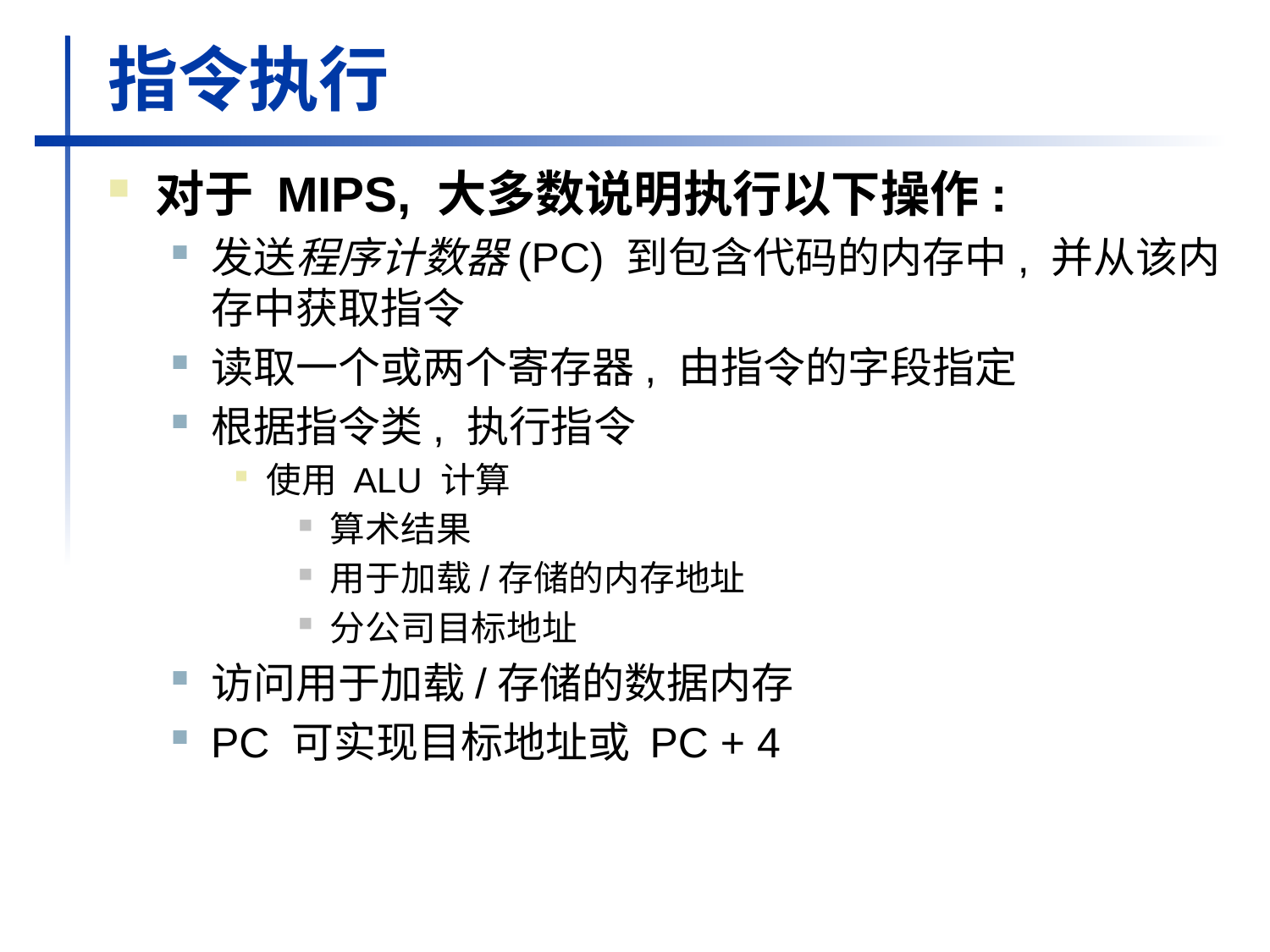

# 指令执行
对于 MIPS, 大多数说明执行以下操作:
发送程序计数器(PC) 到包含代码的内存中, 并从该内存中获取指令
读取一个或两个寄存器, 由指令的字段指定
根据指令类, 执行指令
使用 ALU 计算
算术结果
用于加载/存储的内存地址
分公司目标地址
访问用于加载/存储的数据内存
PC 可实现目标地址或 PC + 4